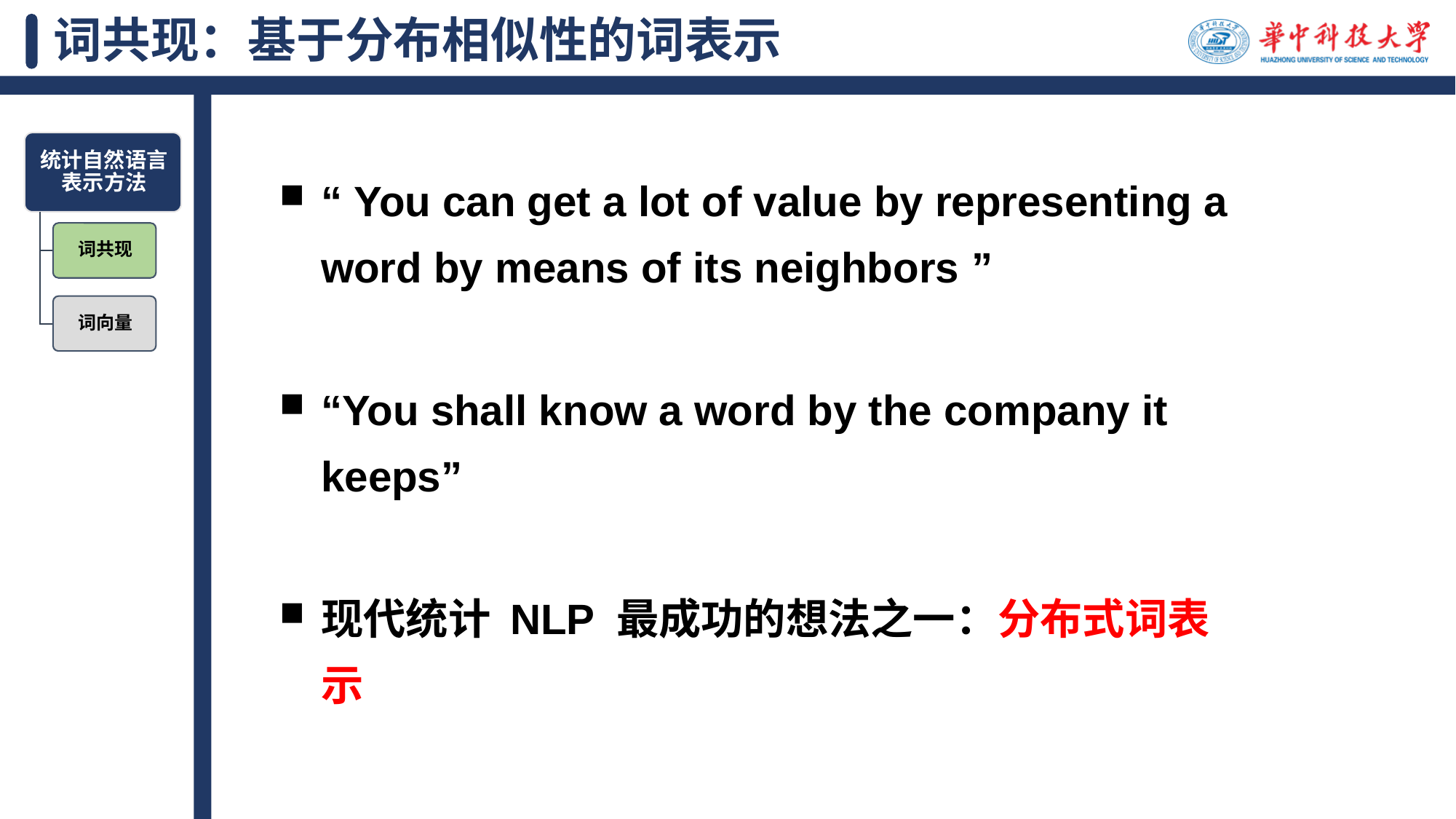

# 词共现：基于分布相似性的词表示
统计自然语言表示方法
词共现
词向量
“ You can get a lot of value by representing a word by means of its neighbors ”

“You shall know a word by the company it keeps”

现代统计 NLP 最成功的想法之一：分布式词表示